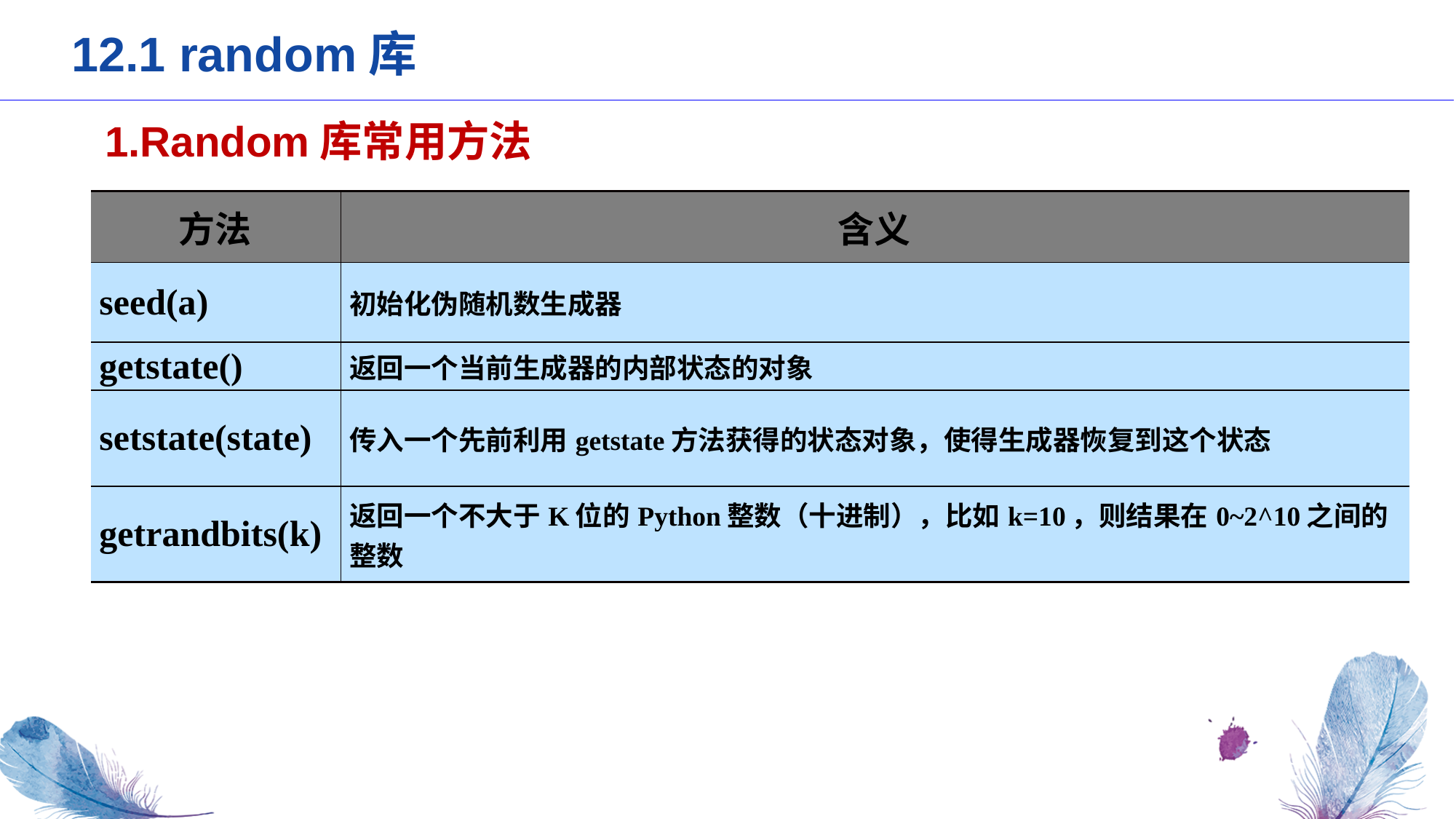

12.1 random库
1.Random库常用方法
| 方法 | 含义 |
| --- | --- |
| seed(a) | 初始化伪随机数生成器 |
| getstate() | 返回一个当前生成器的内部状态的对象 |
| setstate(state) | 传入一个先前利用getstate方法获得的状态对象，使得生成器恢复到这个状态 |
| getrandbits(k) | 返回一个不大于K位的Python整数（十进制），比如k=10，则结果在0~2^10之间的整数 |